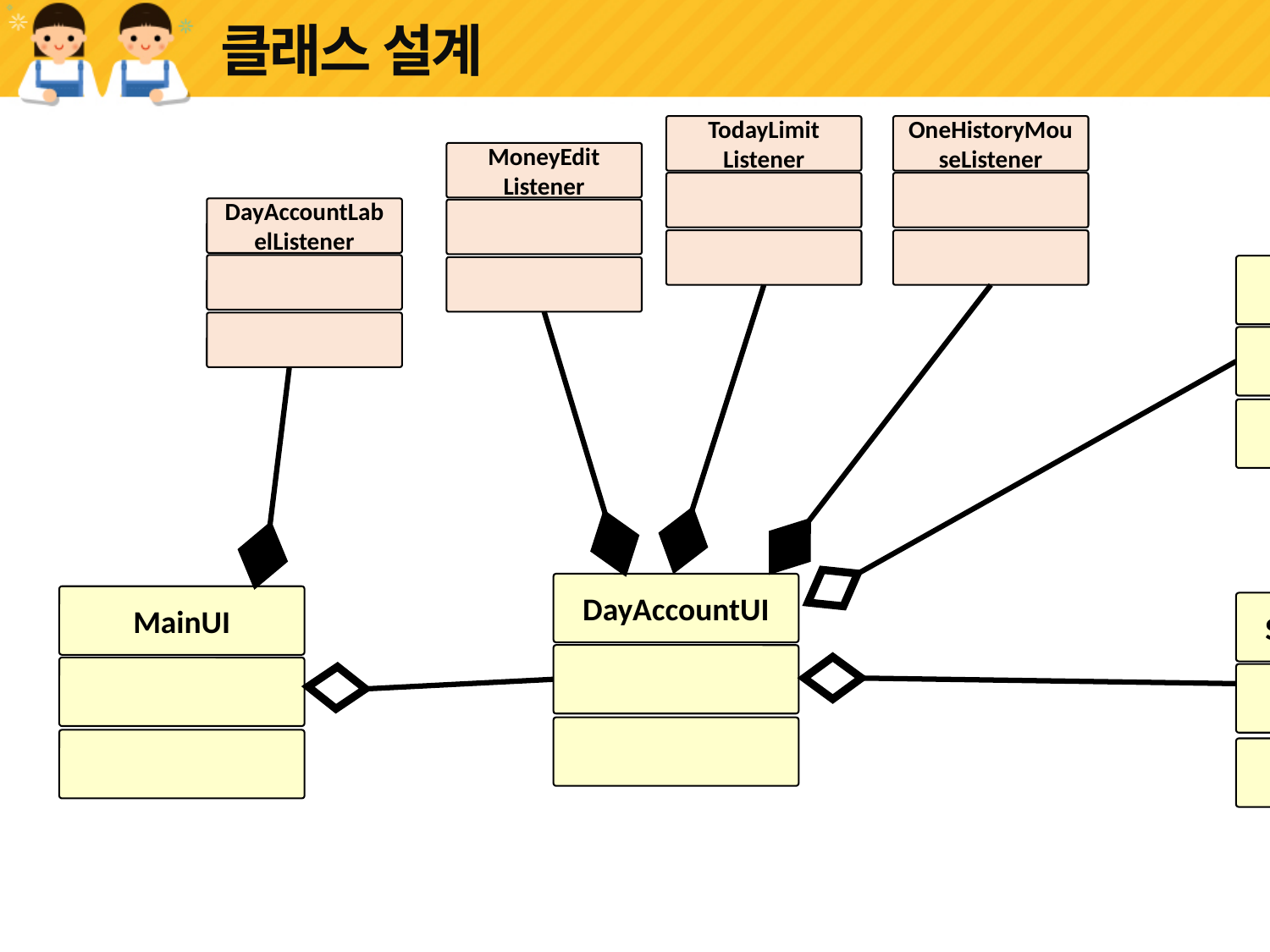

OneHistory
Listener

TodayLimit
Listener

# 클래스 설계
TodayLimit
Listener

OneHistoryMouseListener

MoneyEdit
Listener

DayAccountLabelListener

AddMoneyUI

DayAccountUI

MainUI

SetDayLimitUI

MonthAccountBtnListenerr

YearAccountBtn
Listenerr